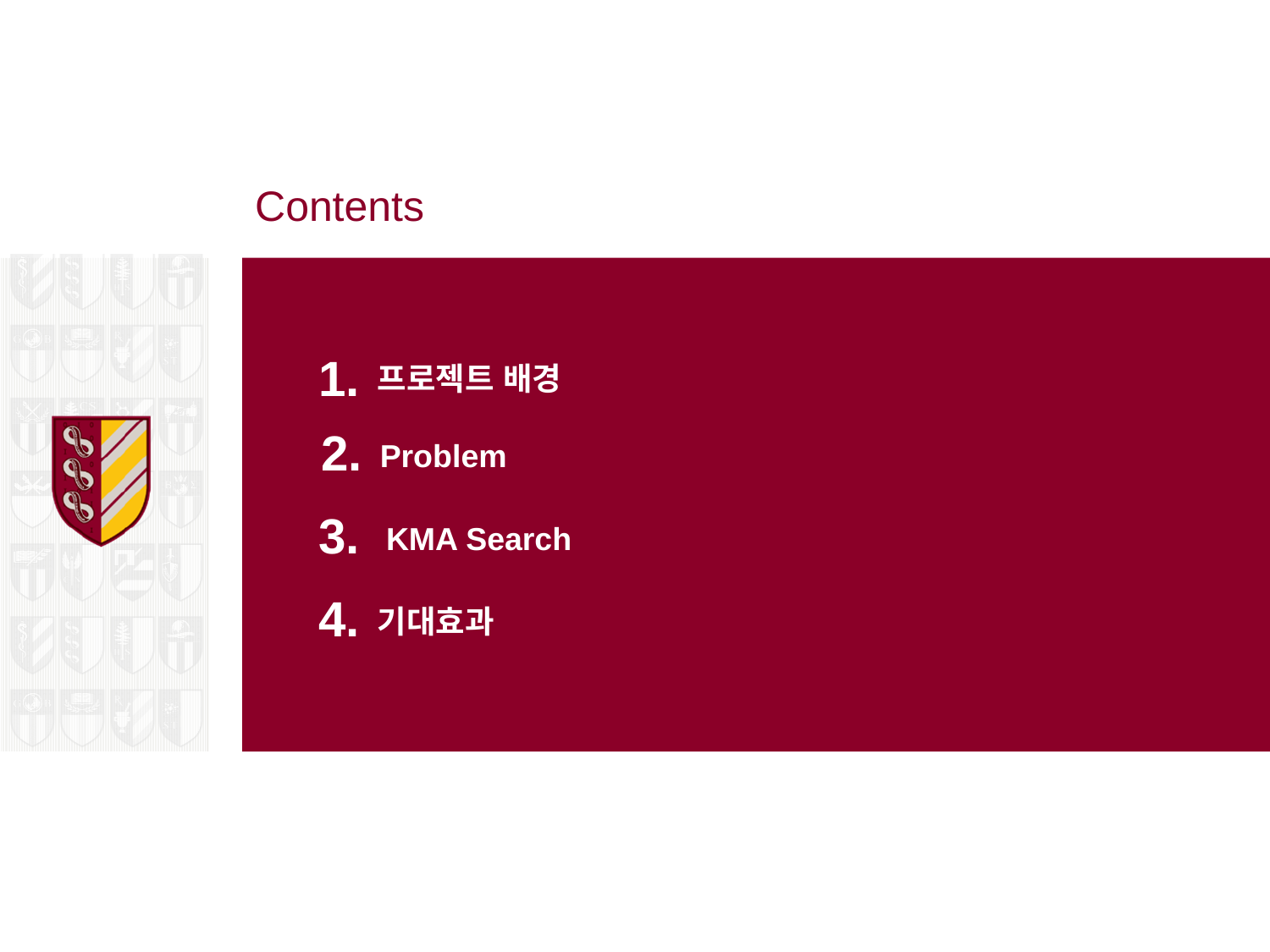

# Contents
1.
프로젝트 배경
2.
Problem
3.
 KMA Search
4.
기대효과